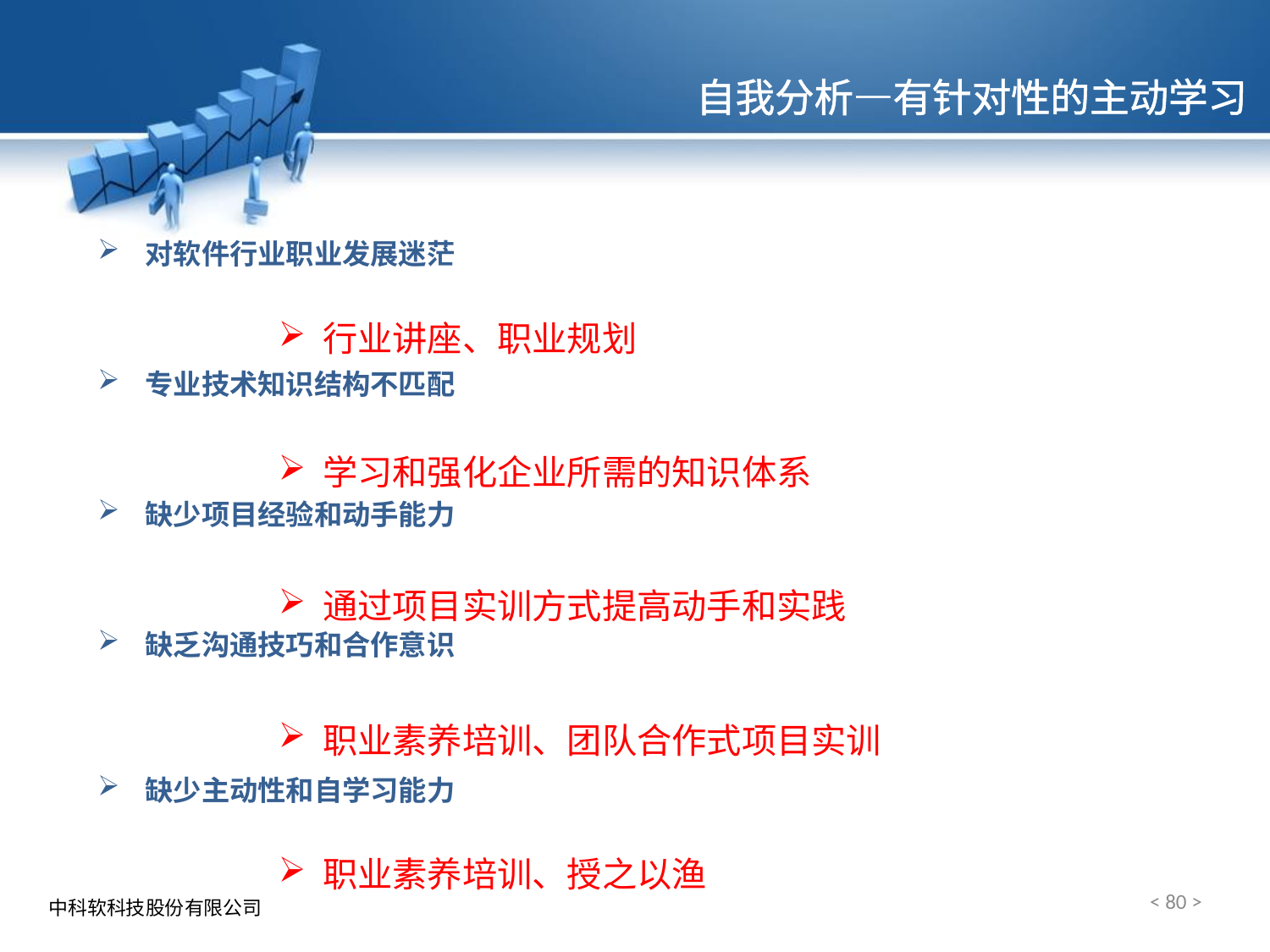

# 自我分析—有针对性的主动学习
对软件行业职业发展迷茫

专业技术知识结构不匹配

缺少项目经验和动手能力

缺乏沟通技巧和合作意识

缺少主动性和自学习能力

行业讲座、职业规划

学习和强化企业所需的知识体系

通过项目实训方式提高动手和实践

职业素养培训、团队合作式项目实训

职业素养培训、授之以渔